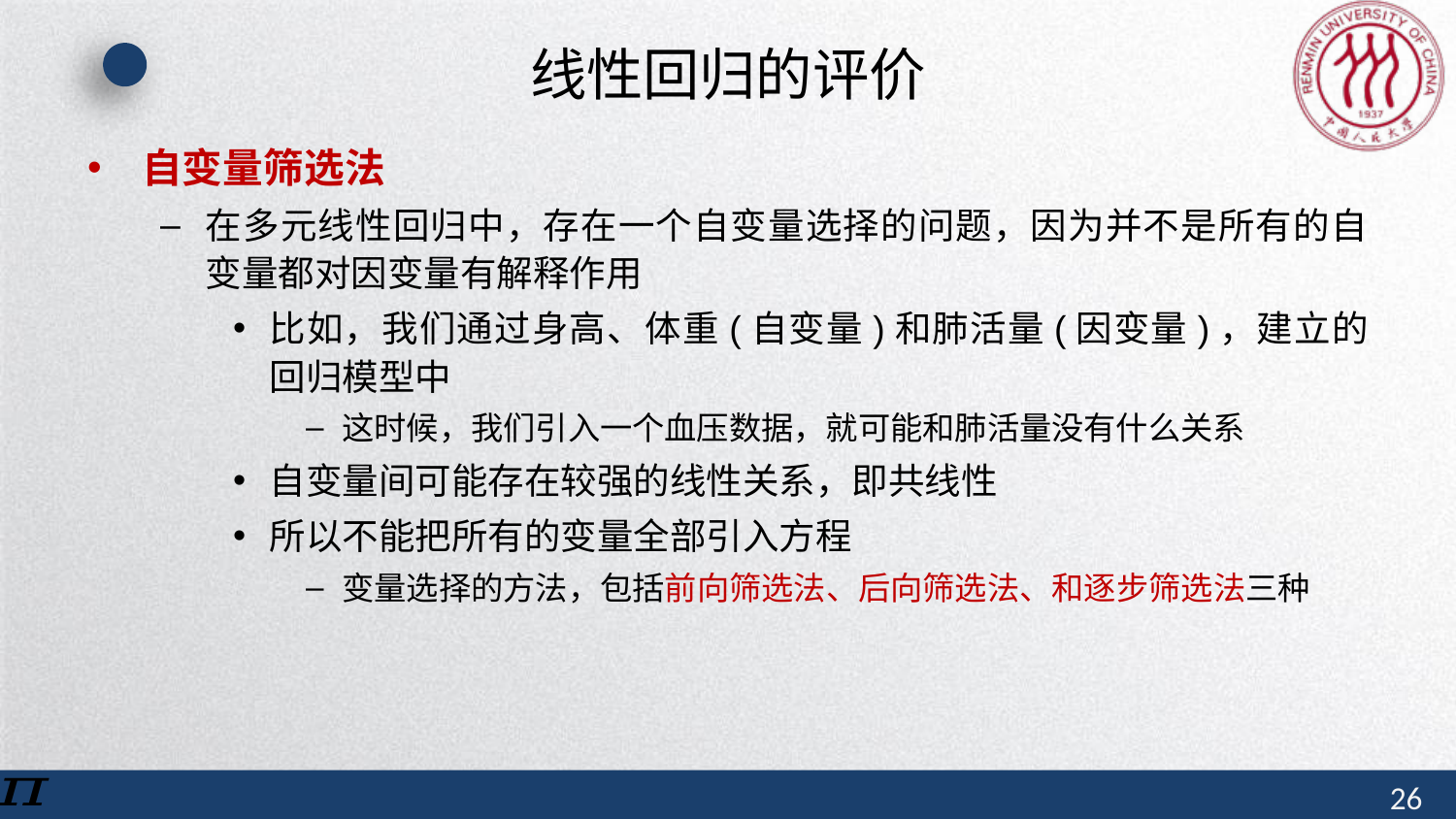

# 线性回归的评价
自变量筛选法
在多元线性回归中，存在一个自变量选择的问题，因为并不是所有的自变量都对因变量有解释作用
比如，我们通过身高、体重(自变量)和肺活量(因变量)，建立的回归模型中
这时候，我们引入一个血压数据，就可能和肺活量没有什么关系
自变量间可能存在较强的线性关系，即共线性
所以不能把所有的变量全部引入方程
变量选择的方法，包括前向筛选法、后向筛选法、和逐步筛选法三种